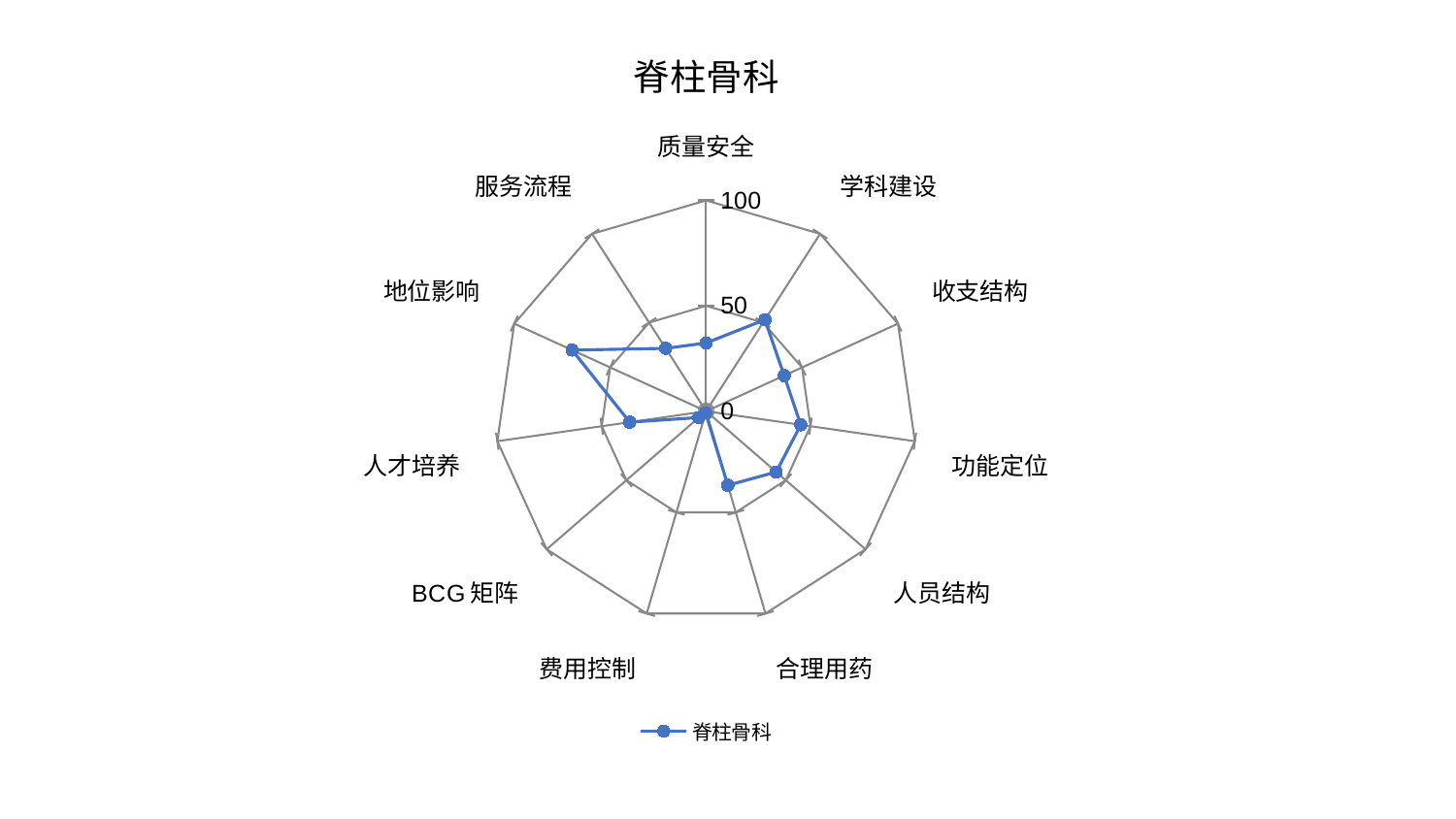

### Chart: 脊柱骨科

| Category | 脊柱骨科 |
|---|---|
| 质量安全 | 32.3836564768763 |
| 学科建设 | 51.60584876004236 |
| 收支结构 | 40.70756443753786 |
| 功能定位 | 45.33175805031407 |
| 人员结构 | 44.002027955408934 |
| 合理用药 | 36.611032333440676 |
| 费用控制 | 0.8566288032204641 |
| BCG矩阵 | 4.597607735238085 |
| 人才培养 | 36.57991132957926 |
| 地位影响 | 69.85749512689549 |
| 服务流程 | 35.464949034689916 |
175